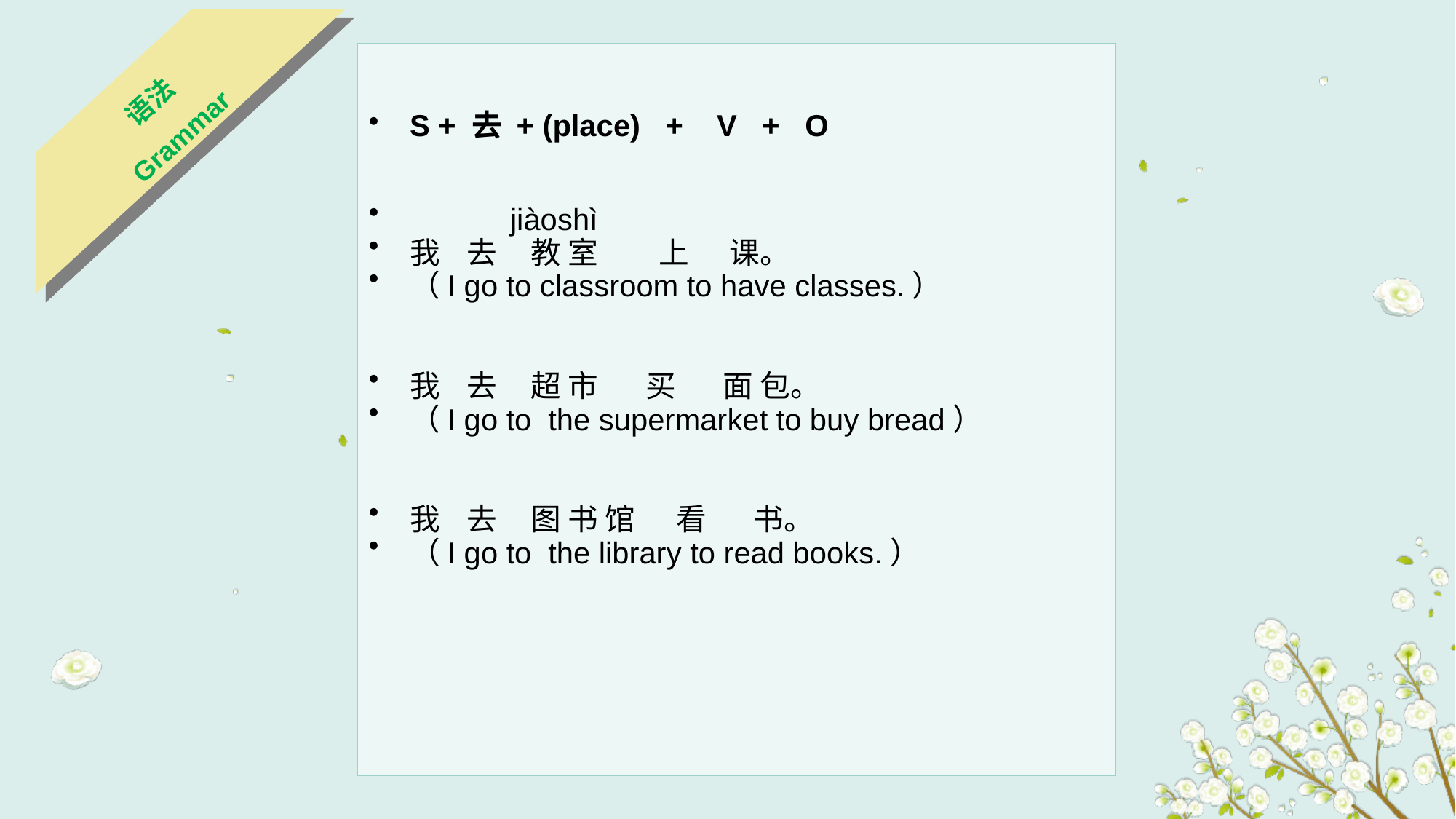

语法
Grammar

S + 去 + (place)   +    V   +   O

            jiàoshì
我    去     教 室         上      课。
（I go to classroom to have classes.）

我    去     超 市       买       面 包。
（I go to  the supermarket to buy bread）

我    去     图 书 馆      看       书。
（I go to  the library to read books.）